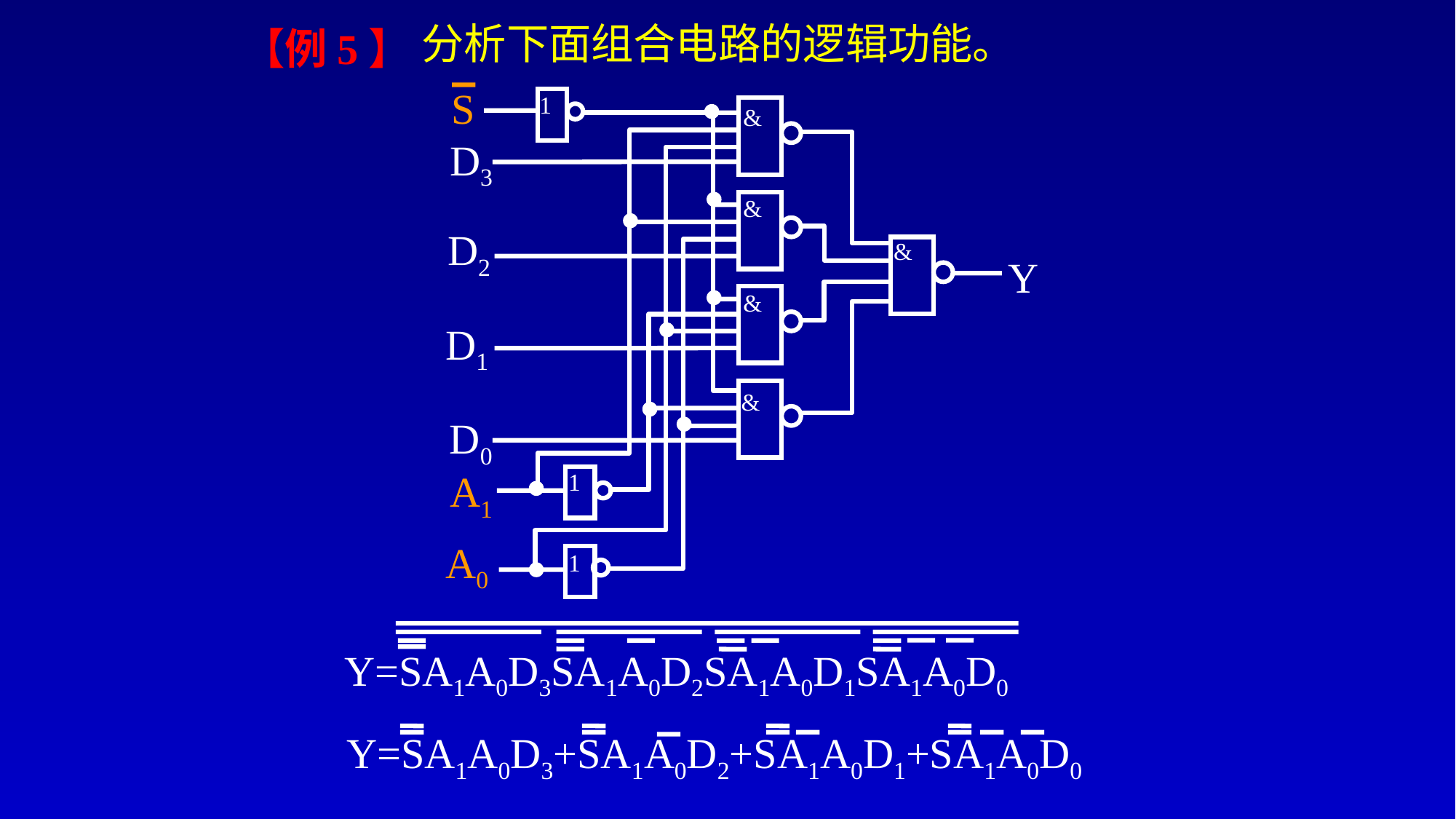

分析下面组合电路的逻辑功能。
# 【例5】
S

D3

D2

Y

D1

D0

A1

A0

1
&
&
&
&
&
1
1

Y=SA1A0D3SA1A0D2SA1A0D1SA1A0D0

Y=SA1A0D3+SA1A0D2+SA1A0D1+SA1A0D0